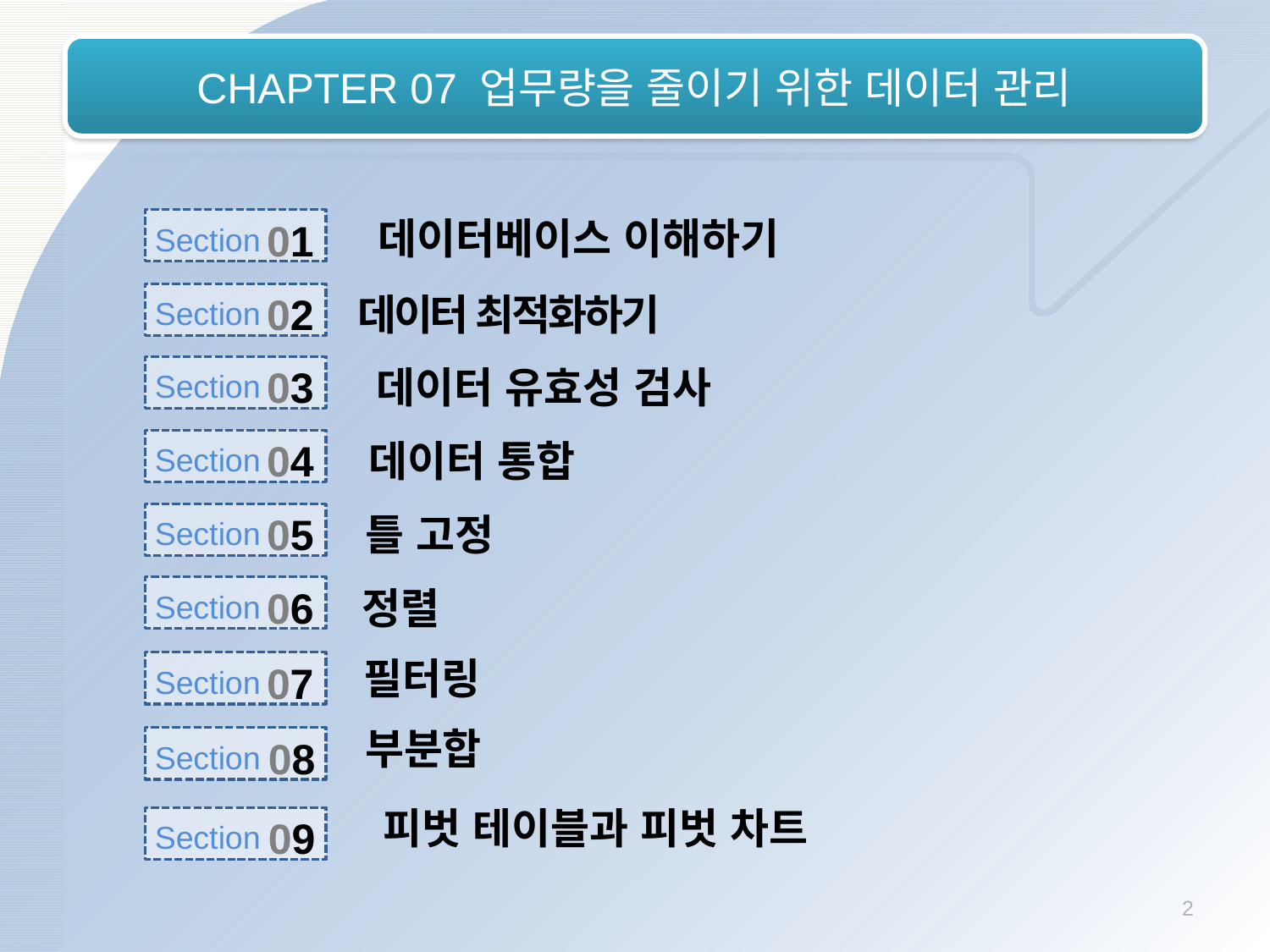

# CHAPTER 07 업무량을 줄이기 위한 데이터 관리
데이터베이스 이해하기
01

Section
02

Section
데이터 최적화하기
03

Section
데이터 유효성 검사
04

Section
데이터 통합
05

Section
틀 고정
06

Section
정렬
필터링
07

Section
부분합
08

Section
피벗 테이블과 피벗 차트
09

Section
2